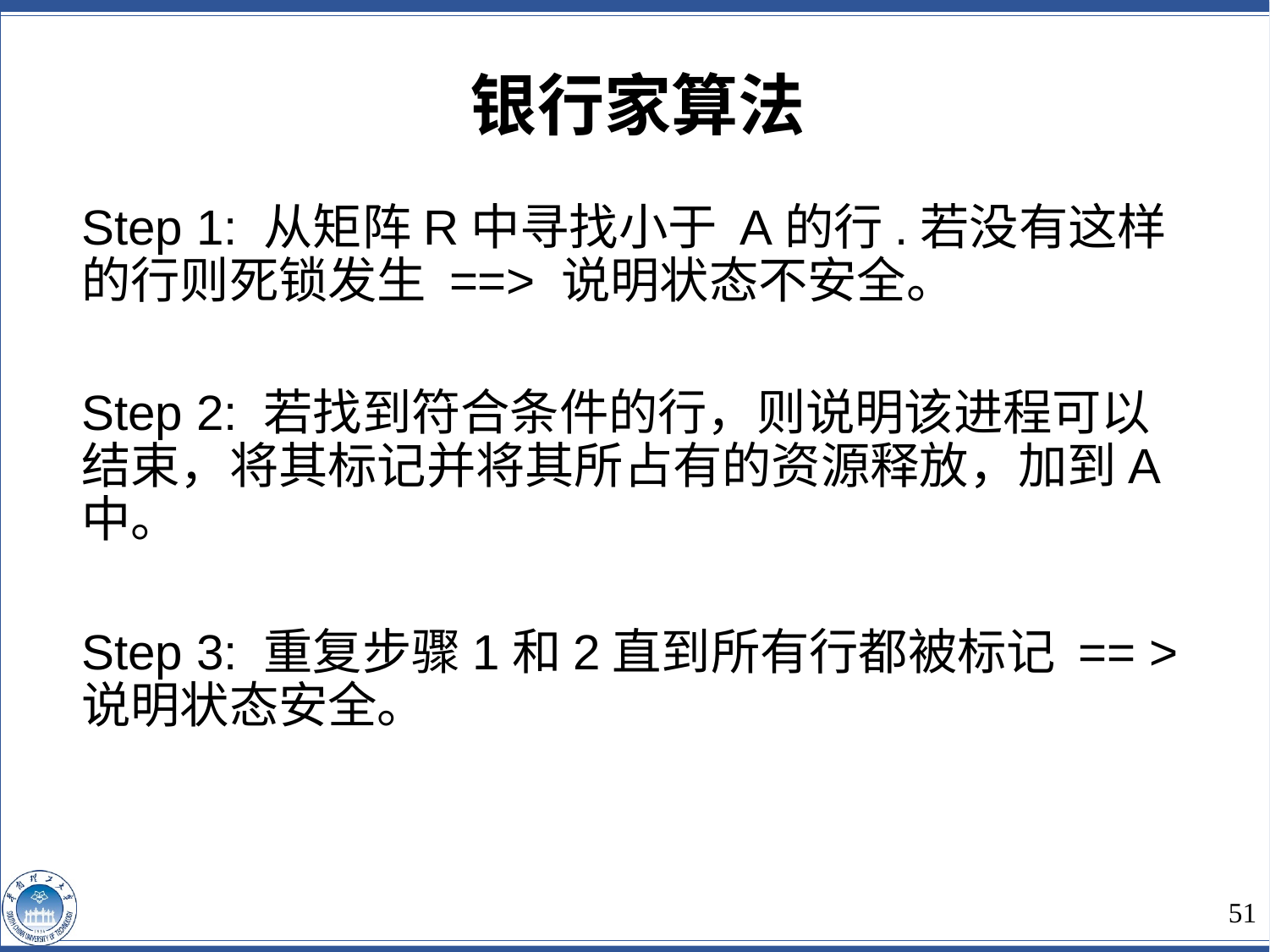

银行家算法
Step 1: 从矩阵R中寻找小于 A的行.若没有这样的行则死锁发生 ==> 说明状态不安全。

Step 2: 若找到符合条件的行，则说明该进程可以结束，将其标记并将其所占有的资源释放，加到A中。

Step 3: 重复步骤1和2直到所有行都被标记 == > 说明状态安全。
51